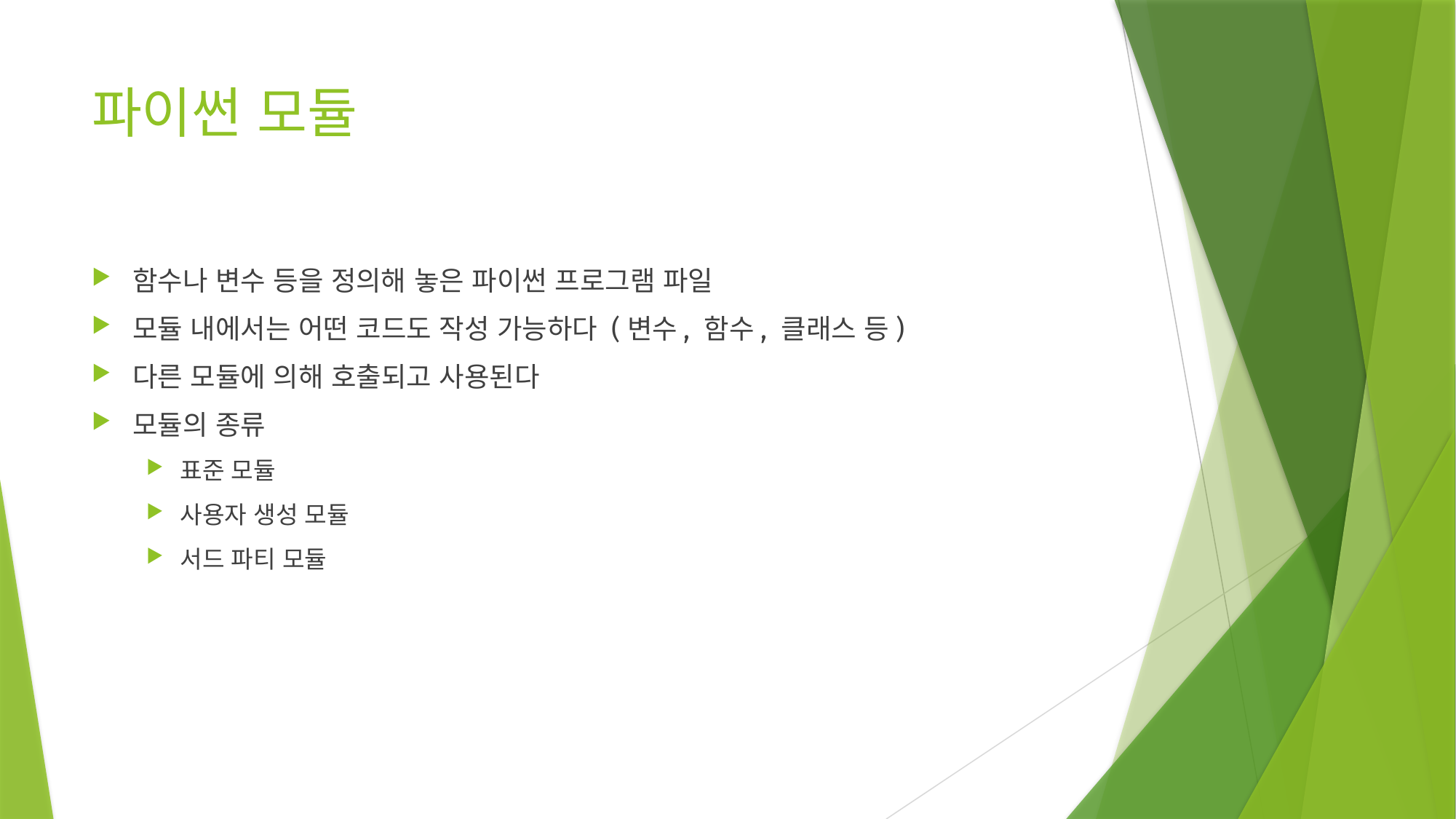

# 파이썬 모듈
함수나 변수 등을 정의해 놓은 파이썬 프로그램 파일
모듈 내에서는 어떤 코드도 작성 가능하다 (변수, 함수, 클래스 등)
다른 모듈에 의해 호출되고 사용된다
모듈의 종류
표준 모듈
사용자 생성 모듈
서드 파티 모듈